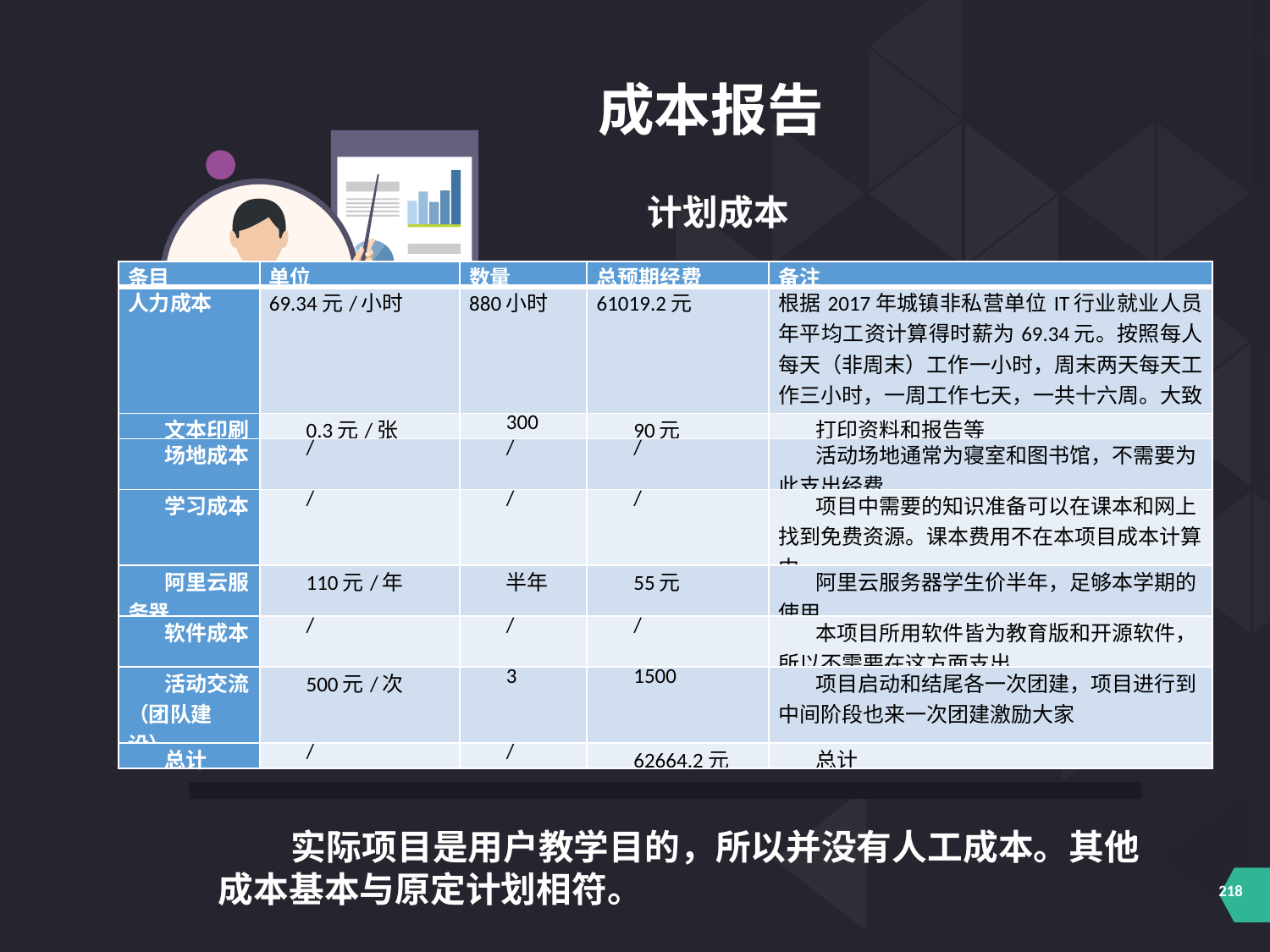

成本报告

计划成本
| 条目 | 单位 | 数量 | 总预期经费 | 备注 |
| --- | --- | --- | --- | --- |
| 人力成本 | 69.34元/小时 | 880小时 | 61019.2元 | 根据2017年城镇非私营单位IT行业就业人员年平均工资计算得时薪为69.34元。按照每人每天（非周末）工作一小时，周末两天每天工作三小时，一周工作七天，一共十六周。大致计算得总薪酬：61019.2元。包含节假日。 |
| 文本印刷 | 0.3元/张 | 300 | 90元 | 打印资料和报告等 |
| 场地成本 | / | / | / | 活动场地通常为寝室和图书馆，不需要为此支出经费 |
| 学习成本 | / | / | / | 项目中需要的知识准备可以在课本和网上找到免费资源。课本费用不在本项目成本计算中。 |
| 阿里云服务器 | 110元/年 | 半年 | 55元 | 阿里云服务器学生价半年，足够本学期的使用 |
| 软件成本 | / | / | / | 本项目所用软件皆为教育版和开源软件，所以不需要在这方面支出。 |
| 活动交流（团队建设） | 500元/次 | 3 | 1500 | 项目启动和结尾各一次团建，项目进行到中间阶段也来一次团建激励大家 |
| 总计 | / | / | 62664.2元 | 总计 |

        实际项目是用户教学目的，所以并没有人工成本。其他成本基本与原定计划相符。